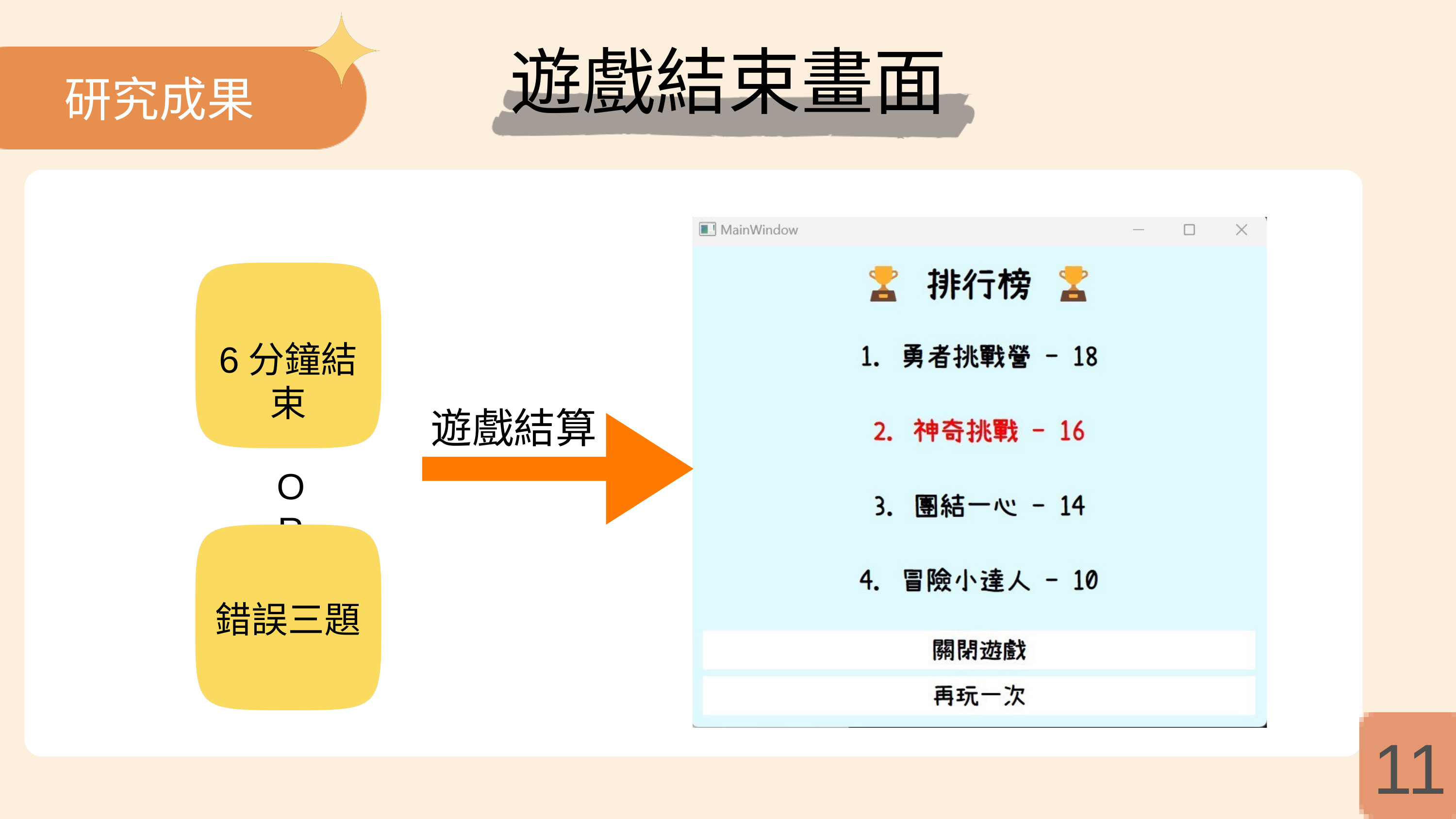

遊戲結束畫面

研究成果

6分鐘結束
遊戲結算

OR

錯誤三題

11